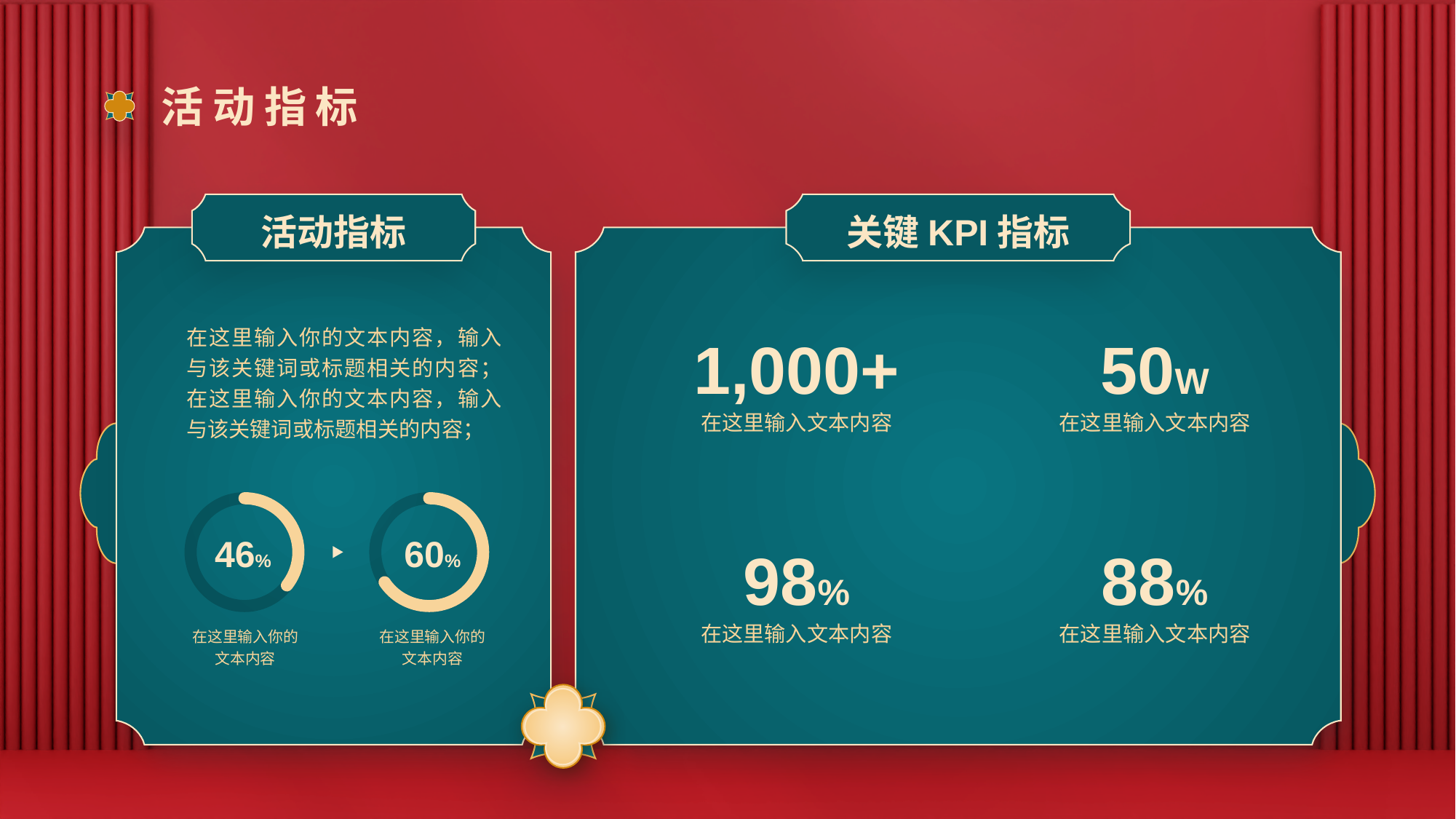

# 活动指标

活动指标
关键KPI指标
在这里输入你的文本内容，输入与该关键词或标题相关的内容；在这里输入你的文本内容，输入与该关键词或标题相关的内容；
1,000+
50W
在这里输入文本内容
在这里输入文本内容

46%

60%

98%
88%
在这里输入文本内容
在这里输入文本内容
在这里输入你的文本内容
在这里输入你的文本内容